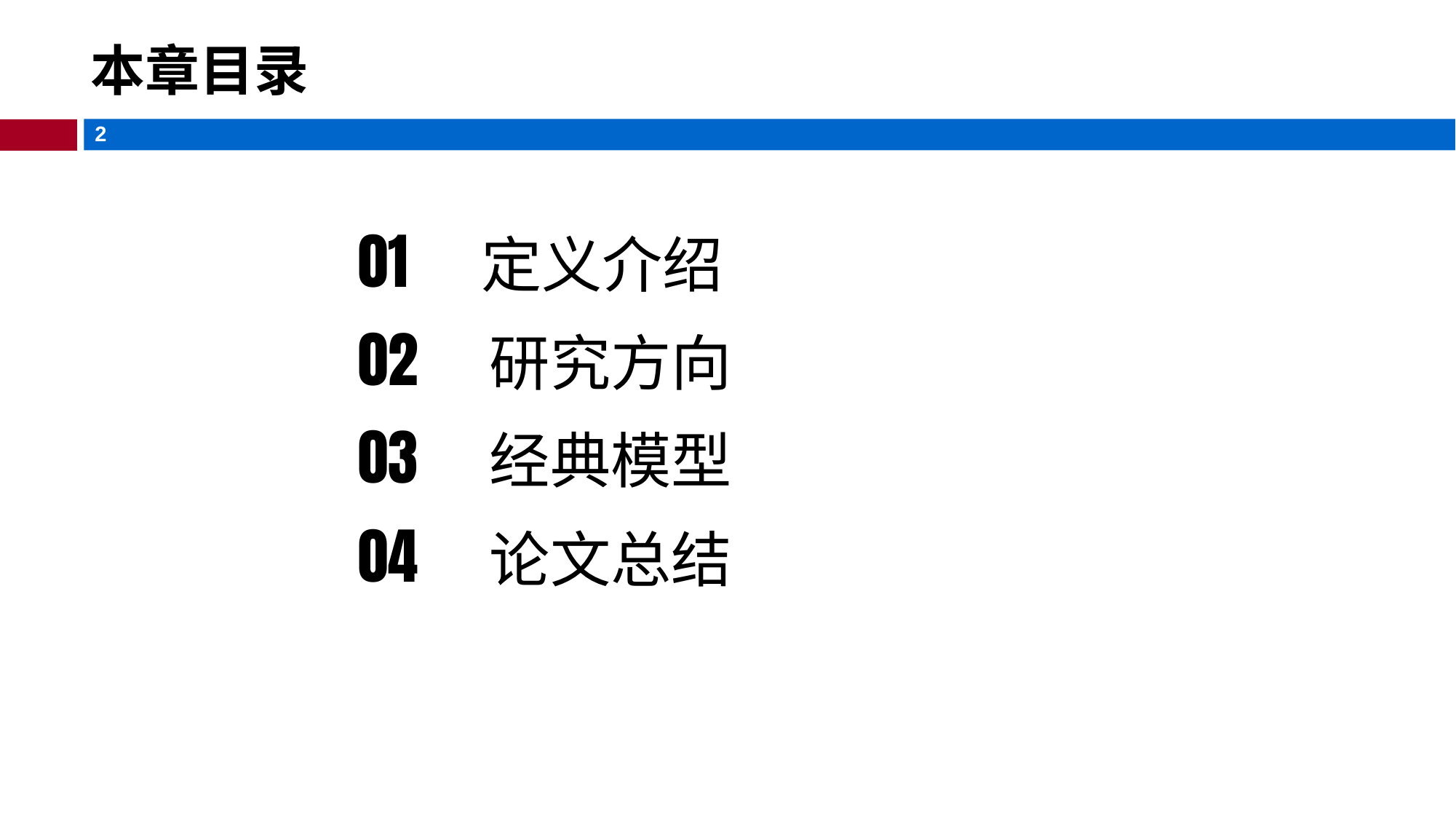

# 本章目录
01    定义介绍
02    研究方向
03    经典模型
04    论文总结